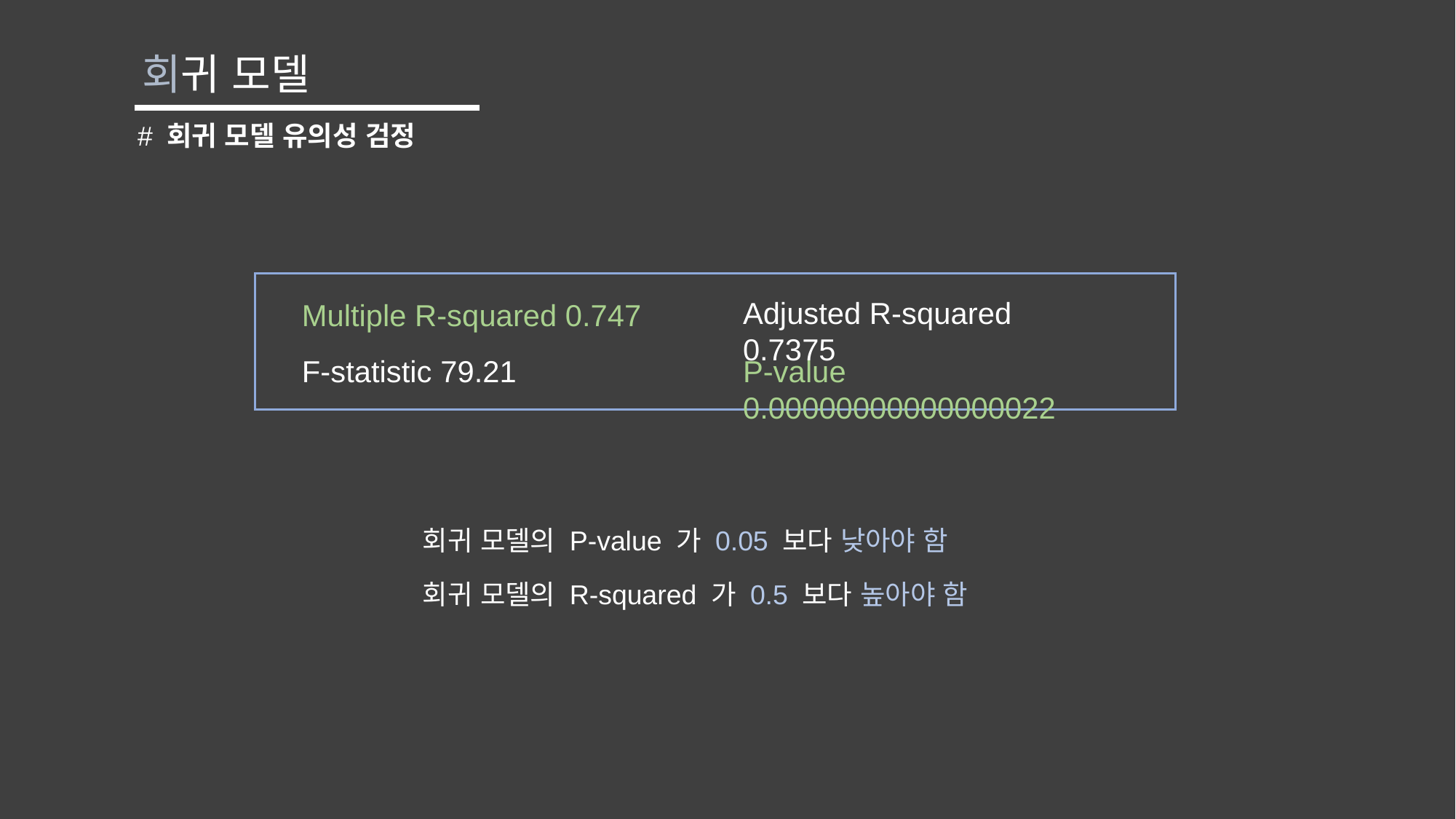

회귀 모델
# 회귀 모델 유의성 검정

Adjusted R-squared 0.7375
Multiple R-squared 0.747
F-statistic 79.21
P-value 0.00000000000000022
회귀 모델의 P-value 가 0.05 보다 낮아야 함
회귀 모델의 R-squared 가 0.5 보다 높아야 함